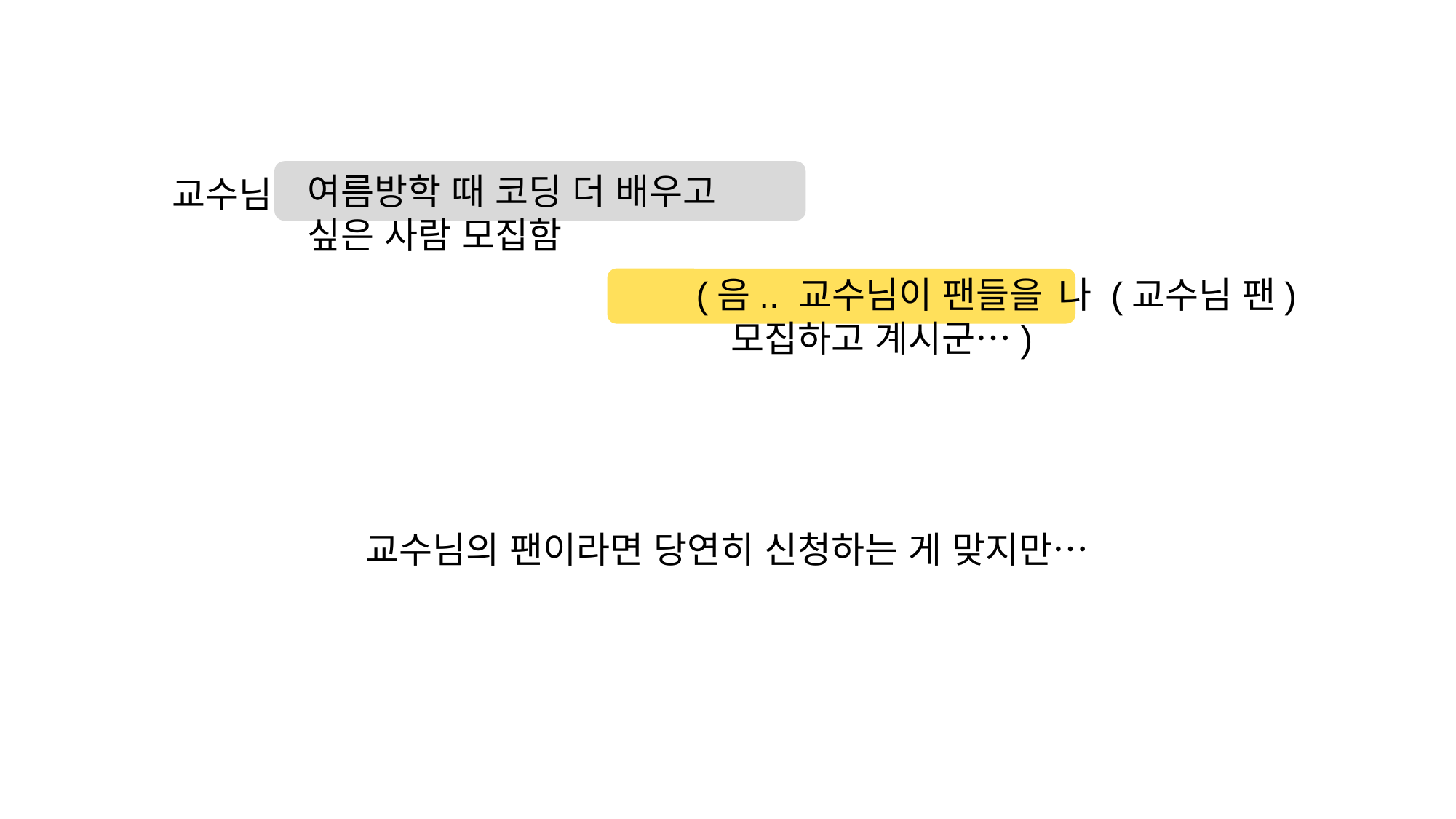

여름방학 때 코딩 더 배우고 싶은 사람 모집함
교수님
나 (교수님 팬)
(음.. 교수님이 팬들을 모집하고 계시군…)

교수님의 팬이라면 당연히 신청하는 게 맞지만…